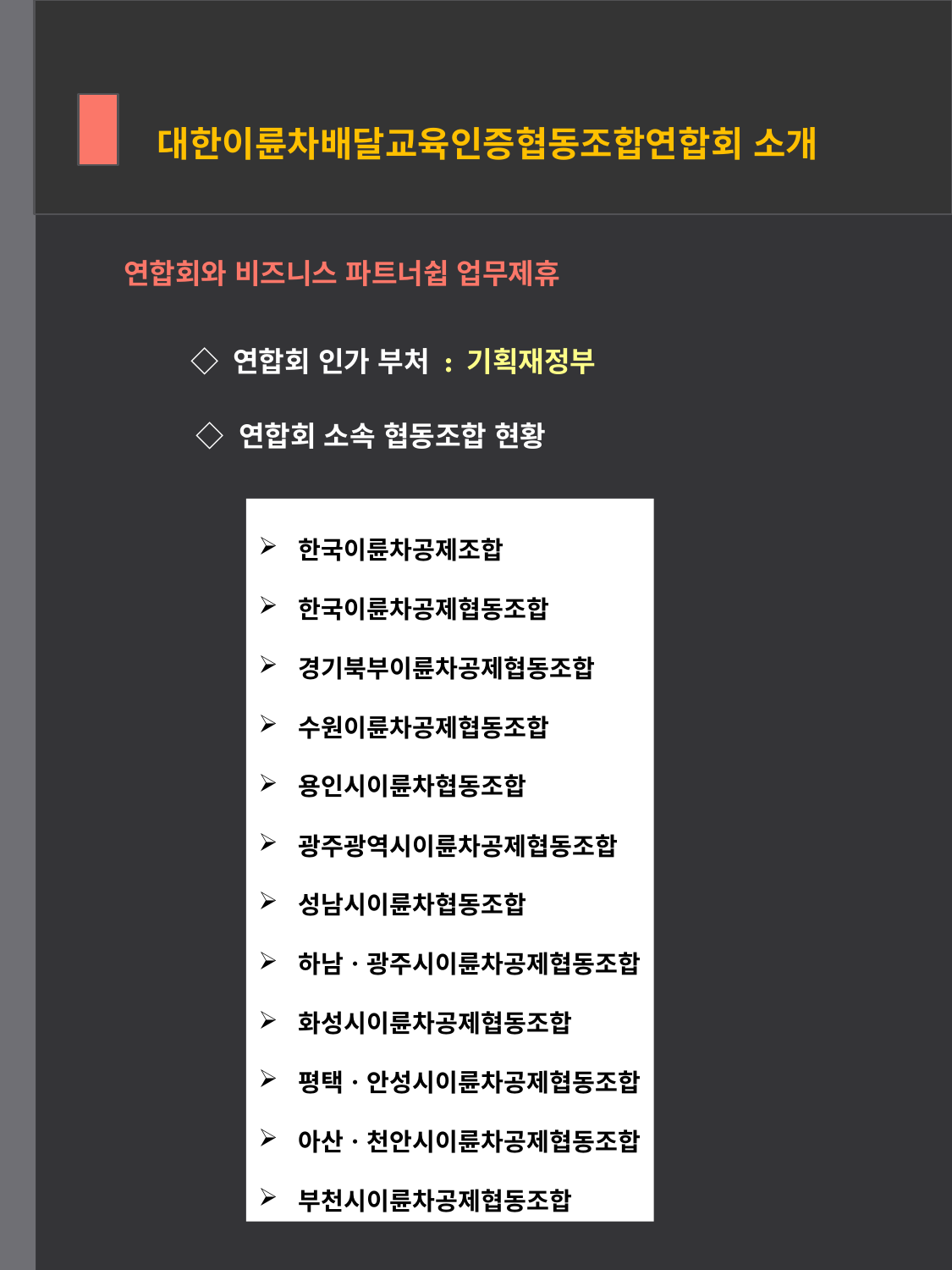

대한이륜차배달교육인증협동조합연합회 소개
연합회와 비즈니스 파트너쉽 업무제휴
◇ 연합회 인가 부처 : 기획재정부
◇ 연합회 소속 협동조합 현황
한국이륜차공제조합
한국이륜차공제협동조합
경기북부이륜차공제협동조합
수원이륜차공제협동조합
용인시이륜차협동조합
광주광역시이륜차공제협동조합
성남시이륜차협동조합
하남ㆍ광주시이륜차공제협동조합
화성시이륜차공제협동조합
평택ㆍ안성시이륜차공제협동조합
아산ㆍ천안시이륜차공제협동조합
부천시이륜차공제협동조합